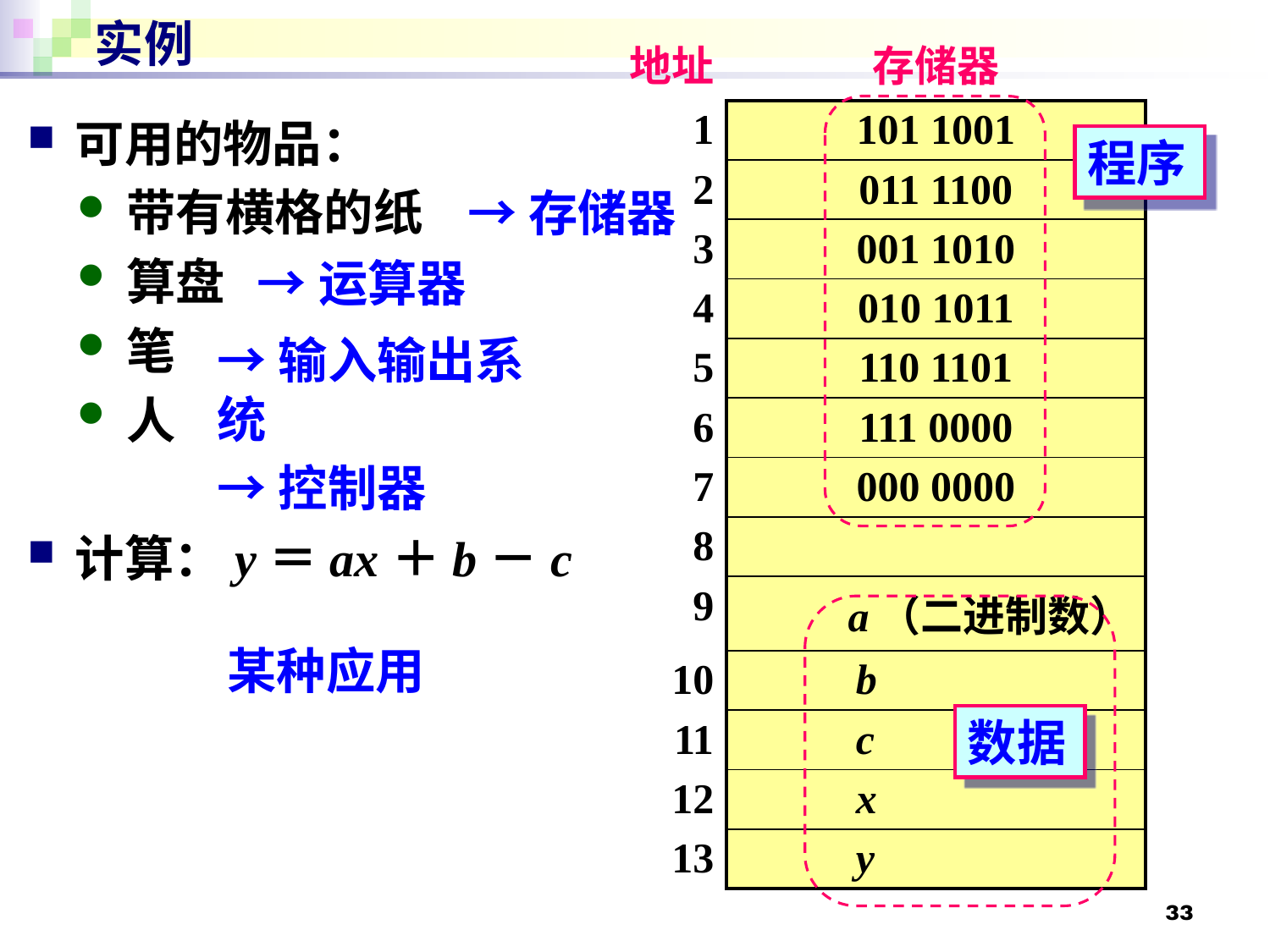

# 实例
| 地址 | 存储器 |
| --- | --- |
| 1 | 101 1001 |
| 2 | 011 1100 |
| 3 | 001 1010 |
| 4 | 010 1011 |
| 5 | 110 1101 |
| 6 | 111 0000 |
| 7 | 000 0000 |
| 8 |  |
| 9 | a（二进制数） |
| 10 | b |
| 11 | c |
| 12 | x |
| 13 | y |

可用的物品：
带有横格的纸
算盘
笔
人

计算：y＝ax＋b－c
程序
→存储器
→运算器
→输入输出系统
→控制器

某种应用
数据
33